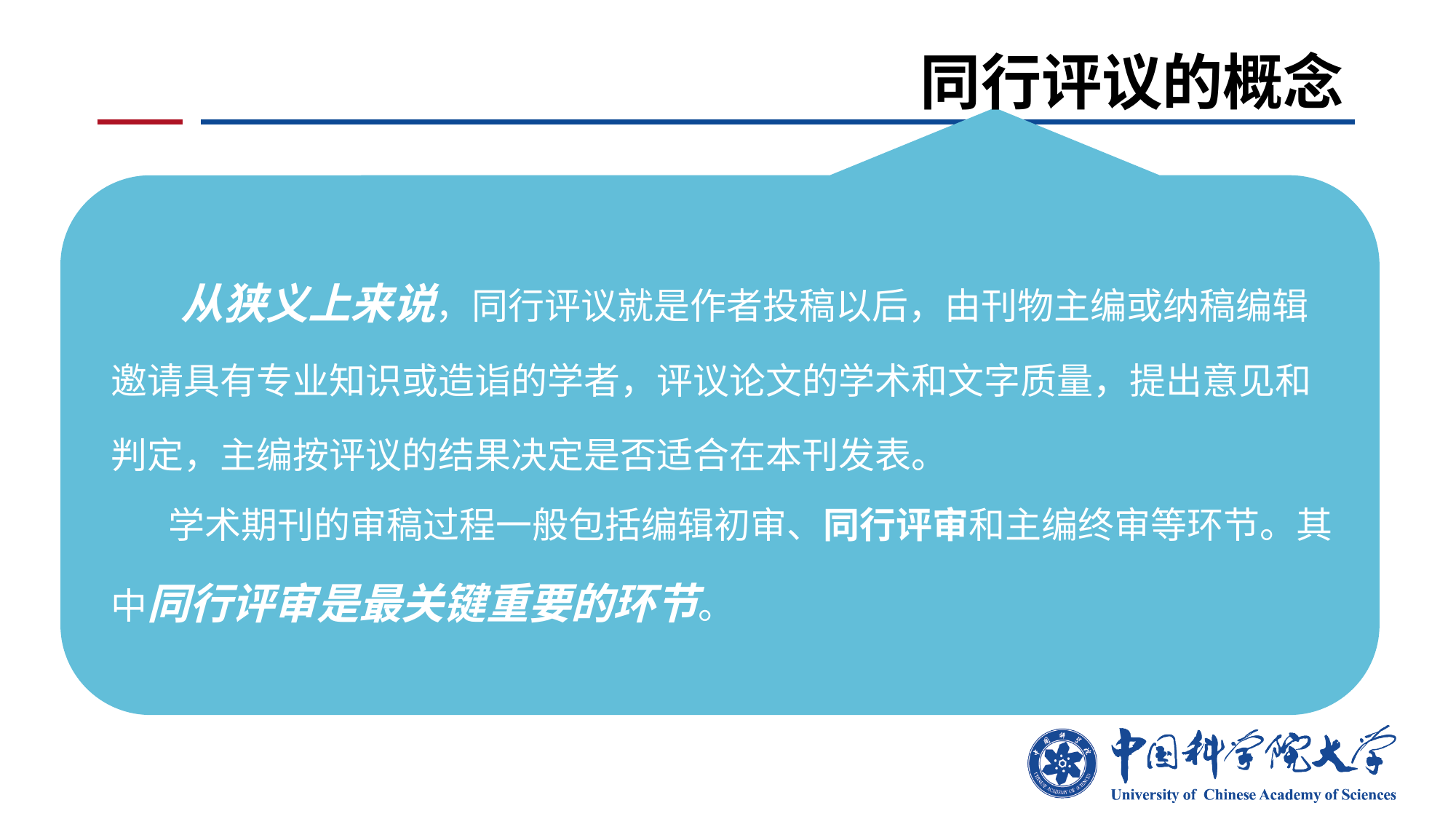

# 同行评议的概念

       从狭义上来说，同行评议就是作者投稿以后，由刊物主编或纳稿编辑邀请具有专业知识或造诣的学者，评议论文的学术和文字质量，提出意见和判定，主编按评议的结果决定是否适合在本刊发表。
      学术期刊的审稿过程一般包括编辑初审、同行评审和主编终审等环节。其中同行评审是最关键重要的环节。